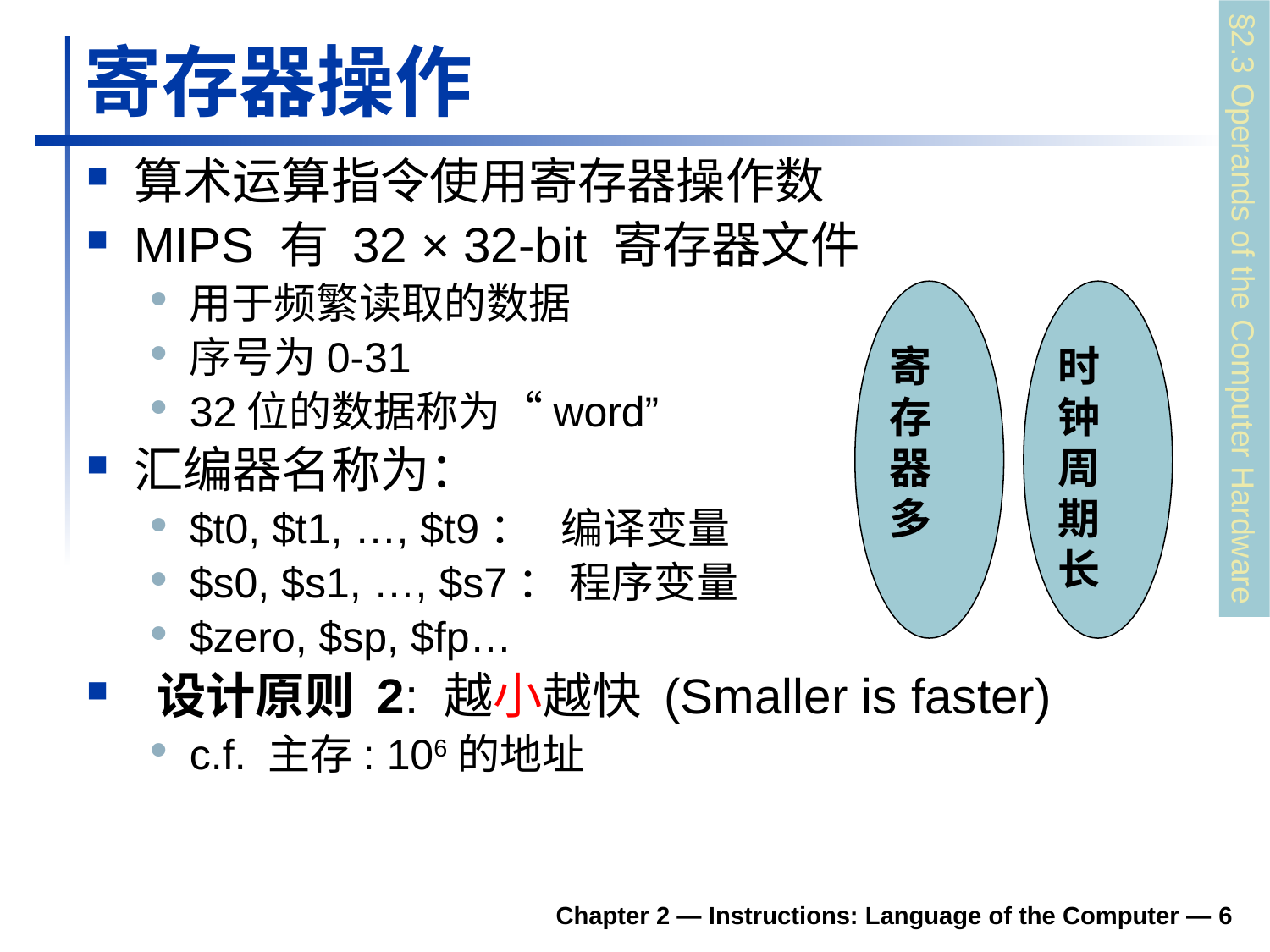

# 寄存器操作
算术运算指令使用寄存器操作数
MIPS 有 32 × 32-bit 寄存器文件
用于频繁读取的数据
序号为0-31
32位的数据称为“word”
汇编器名称为：
$t0, $t1, …, $t9：   编译变量
$s0, $s1, …, $s7： 程序变量
$zero, $sp, $fp…
 设计原则 2: 越小越快 (Smaller is faster)
c.f. 主存: 106的地址
寄存器多
时钟周期长
§2.3 Operands of the Computer Hardware
Chapter 2 — Instructions: Language of the Computer — 6